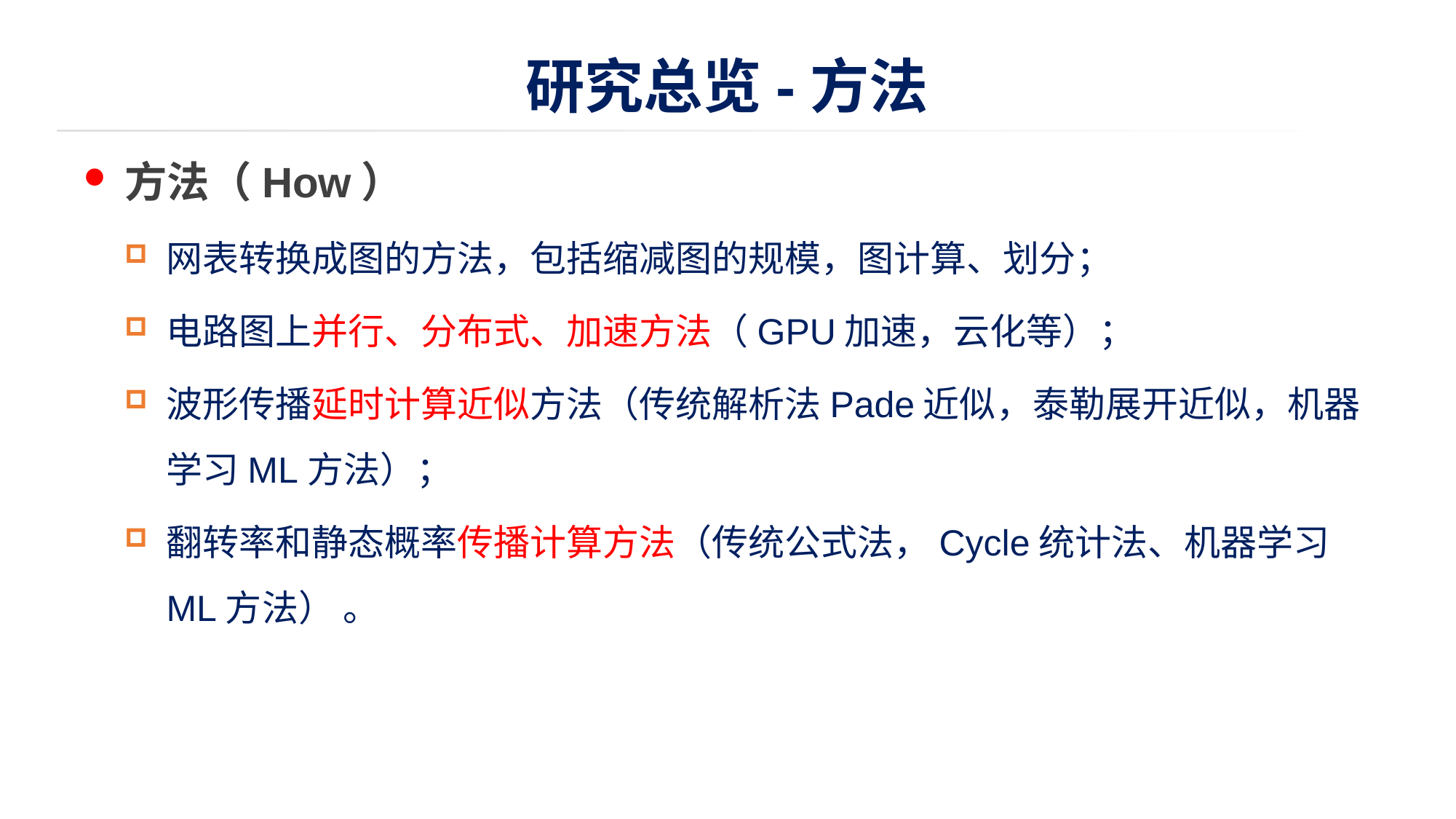

# 研究总览-方法
方法（How）
网表转换成图的方法，包括缩减图的规模，图计算、划分；
电路图上并行、分布式、加速方法（GPU加速，云化等）；
波形传播延时计算近似方法（传统解析法Pade近似，泰勒展开近似，机器学习ML方法）；
翻转率和静态概率传播计算方法（传统公式法，Cycle统计法、机器学习ML方法） 。